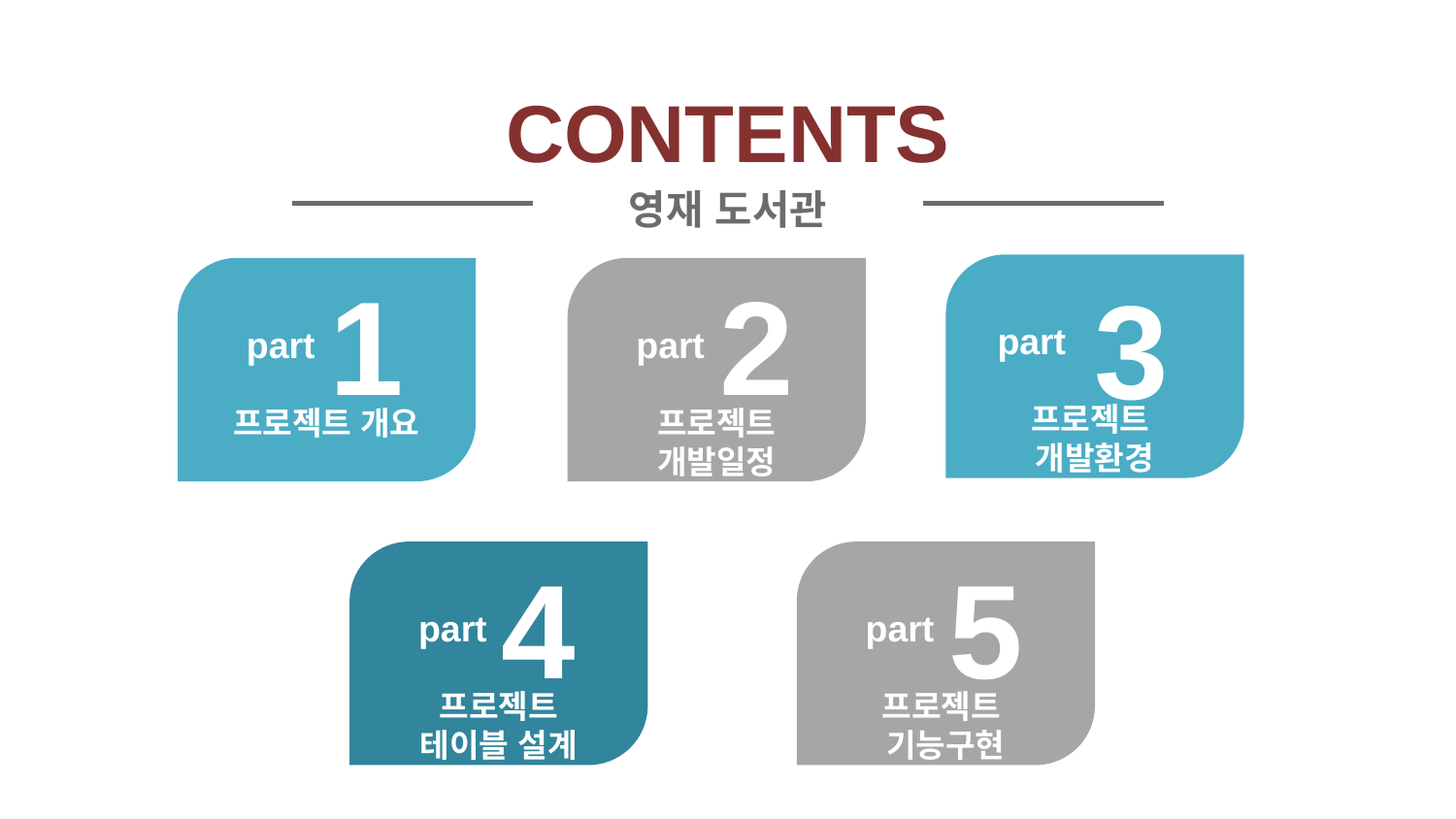

CONTENTS
영재 도서관
1
part

프로젝트 개요
2
part

프로젝트
개발일정

3
part
프로젝트
개발환경
4
part

프로젝트
테이블 설계
5
part

프로젝트
기능구현